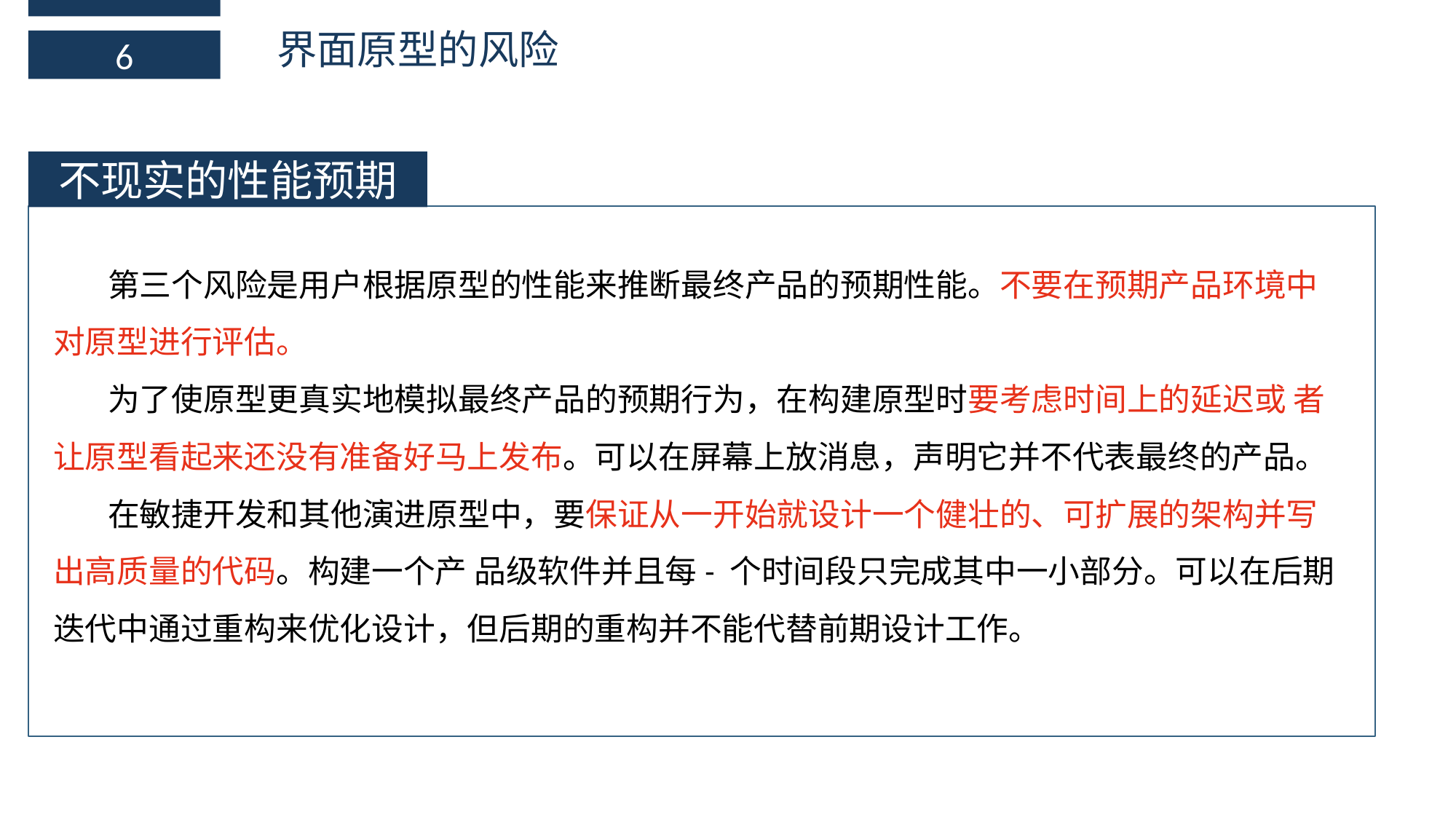

界面原型的风险
6
不现实的性能预期

第三个风险是用户根据原型的性能来推断最终产品的预期性能。不要在预期产品环境中对原型进行评估。
为了使原型更真实地模拟最终产品的预期行为，在构建原型时要考虑时间上的延迟或 者让原型看起来还没有准备好马上发布。可以在屏幕上放消息，声明它并不代表最终的产品。
在敏捷开发和其他演进原型中，要保证从一开始就设计一个健壮的、可扩展的架构并写出高质量的代码。构建一个产 品级软件并且每- 个时间段只完成其中一小部分。可以在后期迭代中通过重构来优化设计，但后期的重构并不能代替前期设计工作。